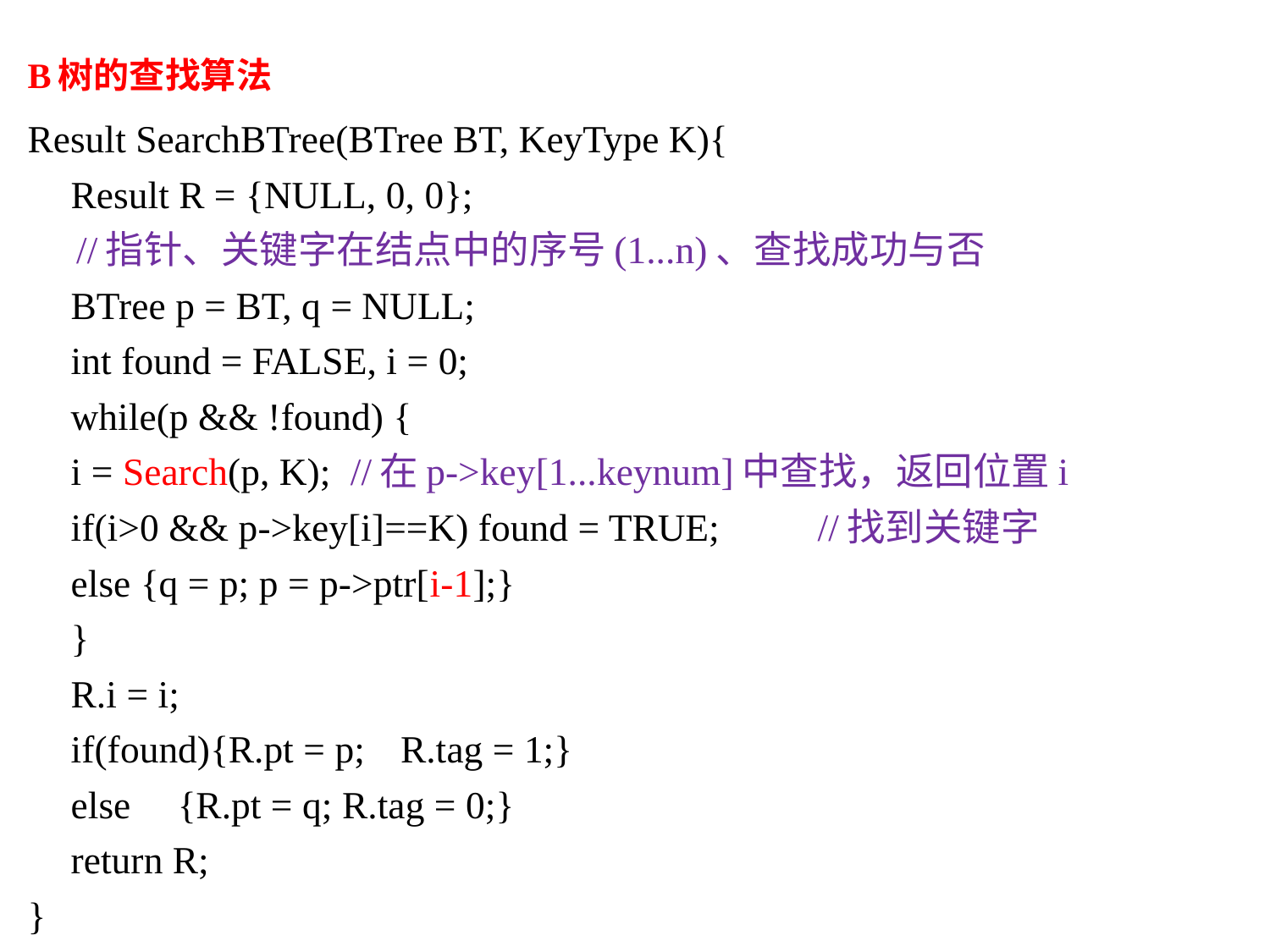

B树的查找算法
Result SearchBTree(BTree BT, KeyType K){
	Result R = {NULL, 0, 0};
     //指针、关键字在结点中的序号(1...n)、查找成功与否
	BTree p = BT, q = NULL;
	int found = FALSE, i = 0;
	while(p && !found) {
		i = Search(p, K);  //在p->key[1...keynum]中查找，返回位置i
		if(i>0 && p->key[i]==K) found = TRUE;	//找到关键字
		else {q = p; p = p->ptr[i-1];}
 	}
	R.i = i;
	if(found){R.pt = p;	 R.tag = 1;}
	else	{R.pt = q; R.tag = 0;}
	return R;
}